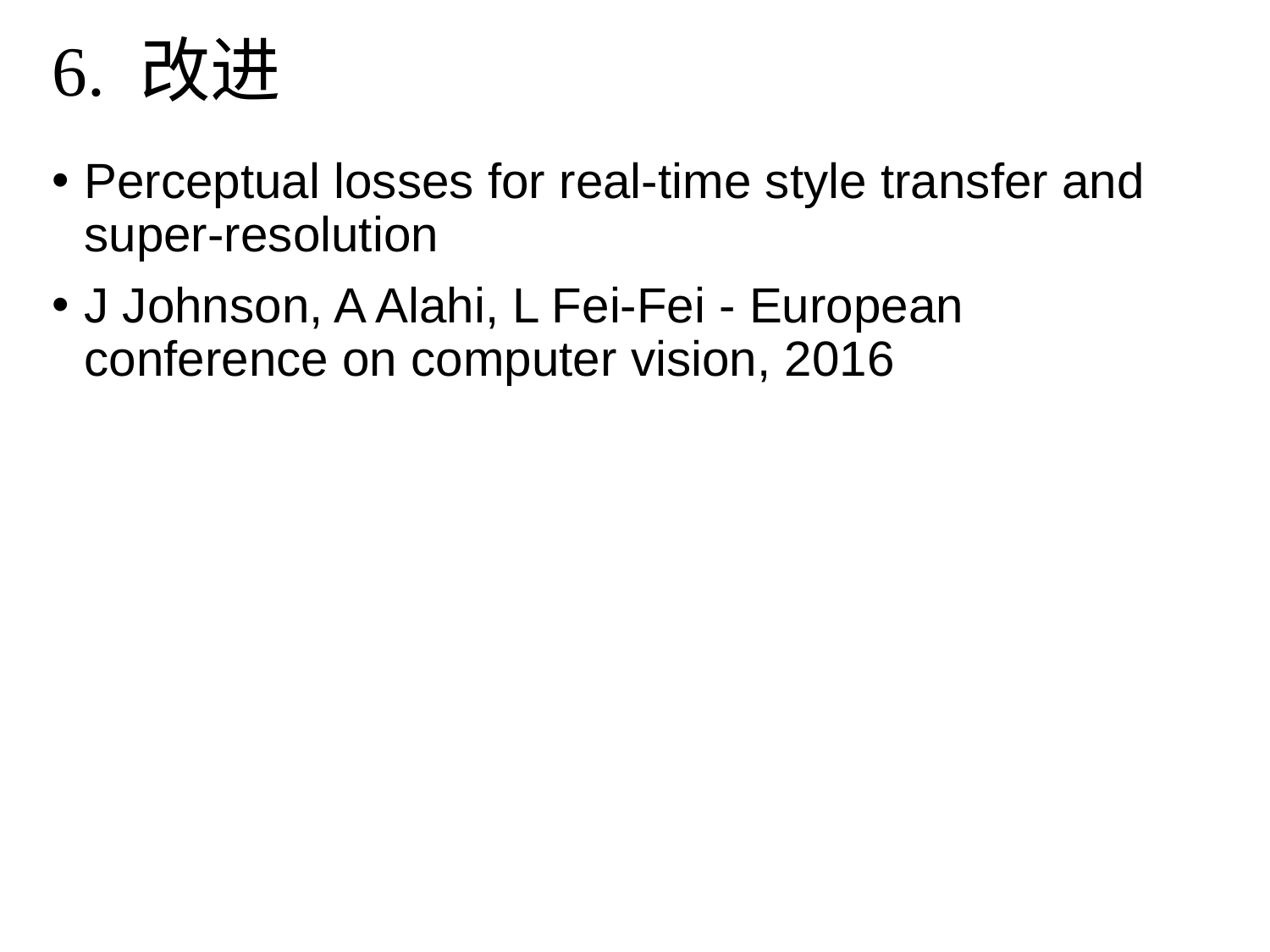

# 6. 改进
Perceptual losses for real-time style transfer and super-resolution
J Johnson, A Alahi, L Fei-Fei - European conference on computer vision, 2016